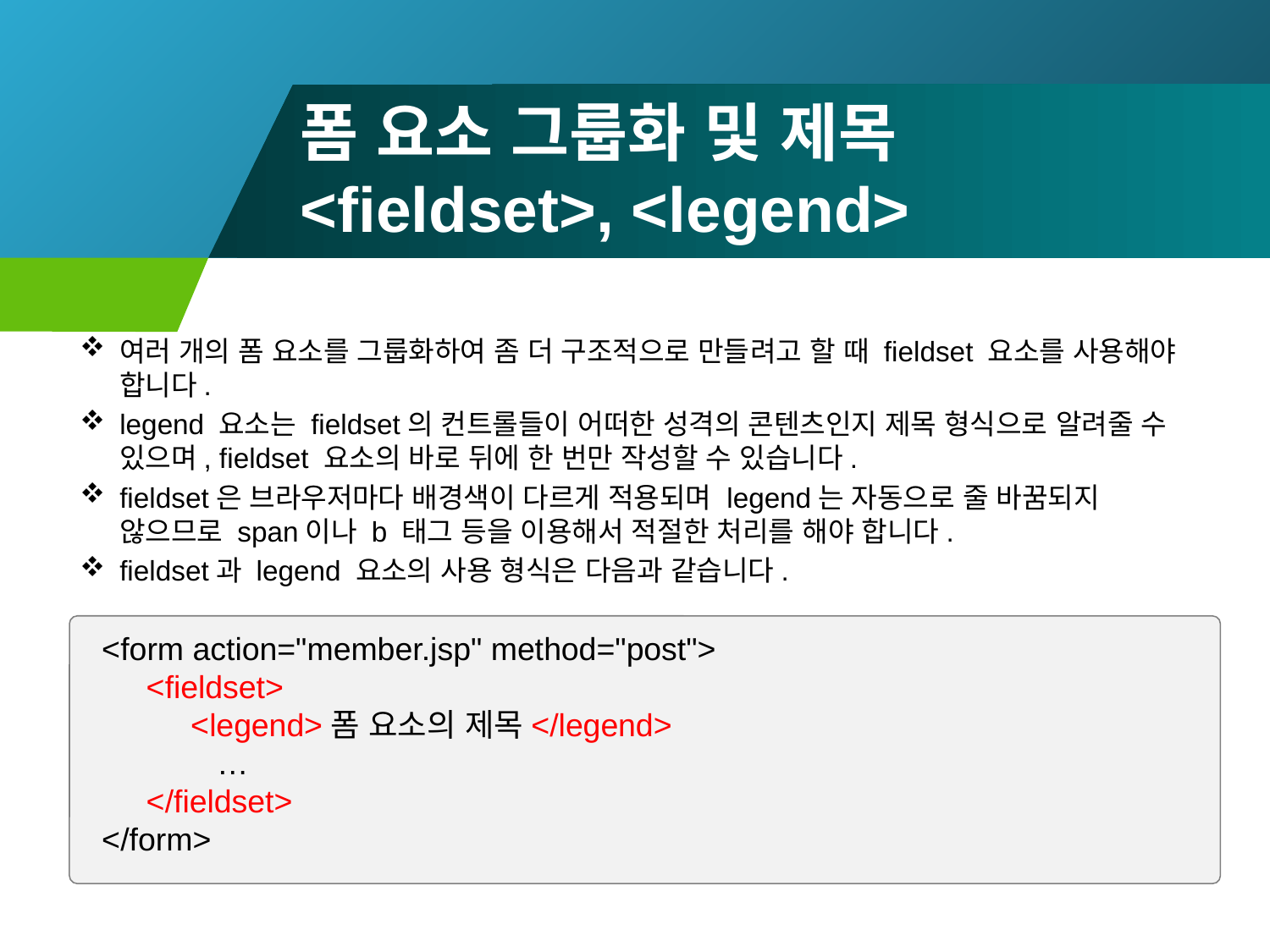

# 폼 요소 그룹화 및 제목 <fieldset>, <legend>

여러 개의 폼 요소를 그룹화하여 좀 더 구조적으로 만들려고 할 때 fieldset 요소를 사용해야 합니다.
legend 요소는 fieldset의 컨트롤들이 어떠한 성격의 콘텐츠인지 제목 형식으로 알려줄 수 있으며, fieldset 요소의 바로 뒤에 한 번만 작성할 수 있습니다.
fieldset은 브라우저마다 배경색이 다르게 적용되며 legend는 자동으로 줄 바꿈되지 않으므로 span이나 b 태그 등을 이용해서 적절한 처리를 해야 합니다.
fieldset과 legend 요소의 사용 형식은 다음과 같습니다.

<form action="member.jsp" method="post">
     <fieldset>
          <legend>폼 요소의 제목</legend>
             …
     </fieldset>
</form>